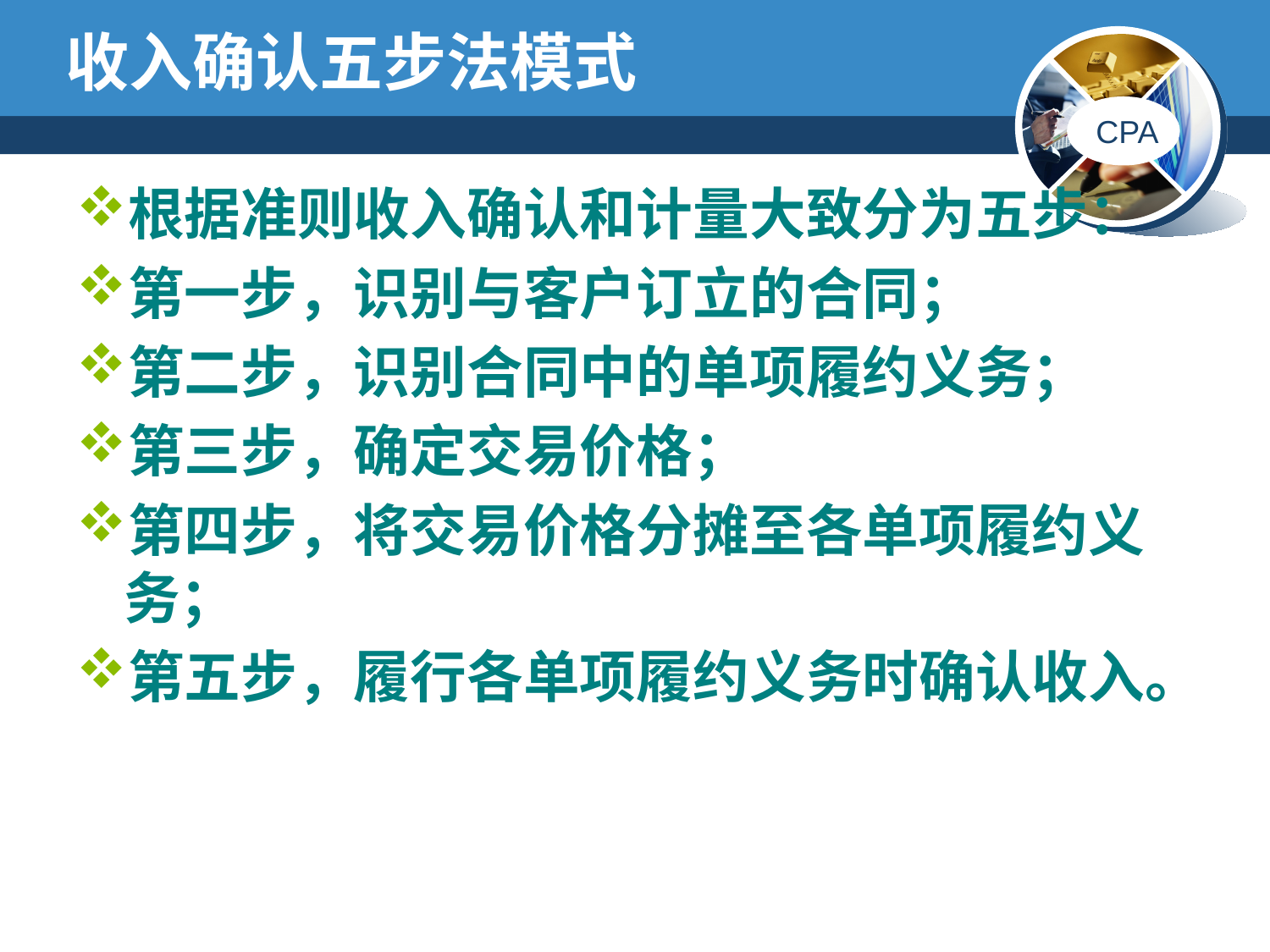

# 收入确认五步法模式
根据准则收入确认和计量大致分为五步：
第一步，识别与客户订立的合同；
第二步，识别合同中的单项履约义务；
第三步，确定交易价格；
第四步，将交易价格分摊至各单项履约义务；
第五步，履行各单项履约义务时确认收入。

87